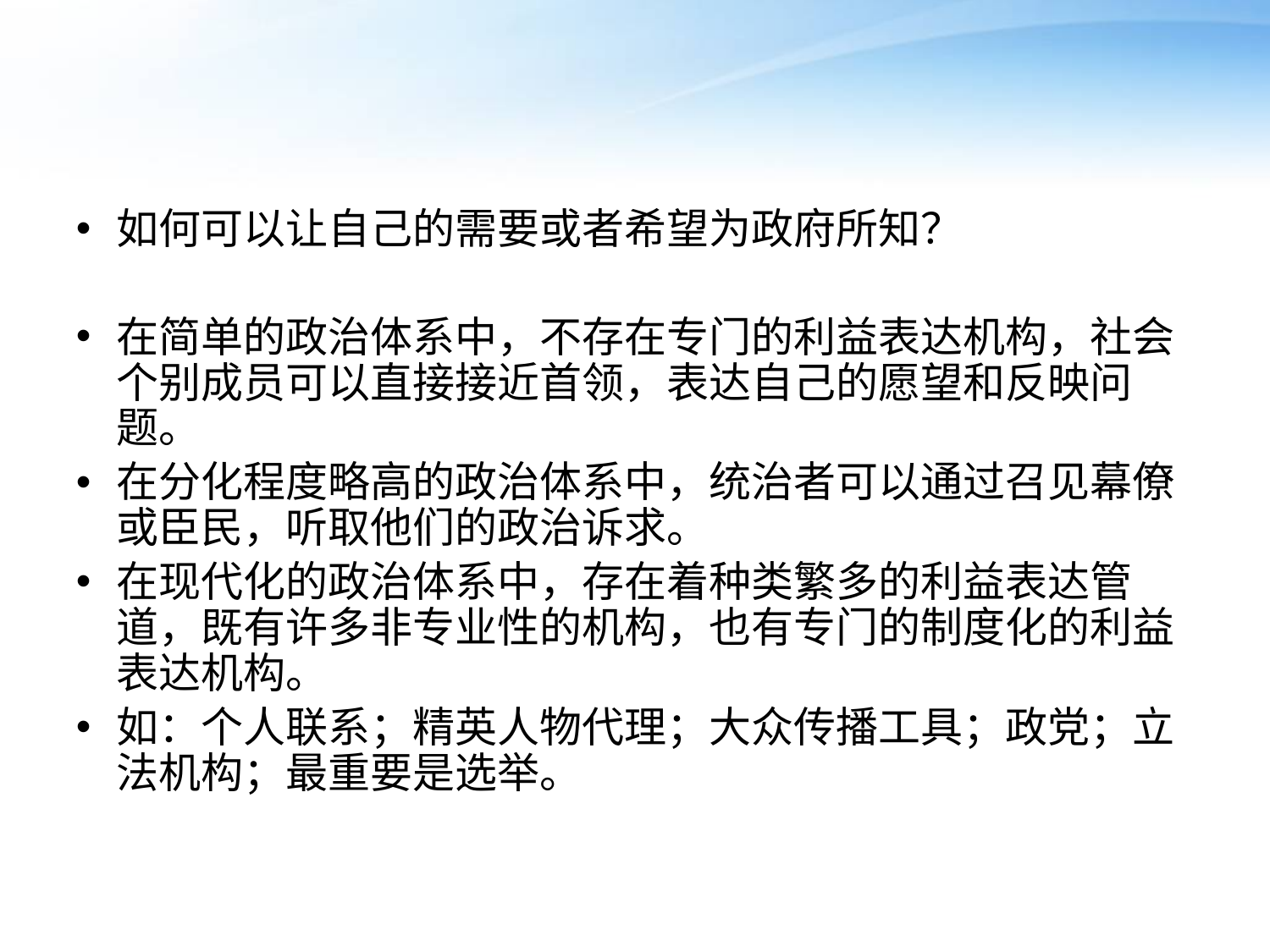

#
如何可以让自己的需要或者希望为政府所知？

在简单的政治体系中，不存在专门的利益表达机构，社会个别成员可以直接接近首领，表达自己的愿望和反映问题。
在分化程度略高的政治体系中，统治者可以通过召见幕僚或臣民，听取他们的政治诉求。
在现代化的政治体系中，存在着种类繁多的利益表达管道，既有许多非专业性的机构，也有专门的制度化的利益表达机构。
如：个人联系；精英人物代理；大众传播工具；政党；立法机构；最重要是选举。